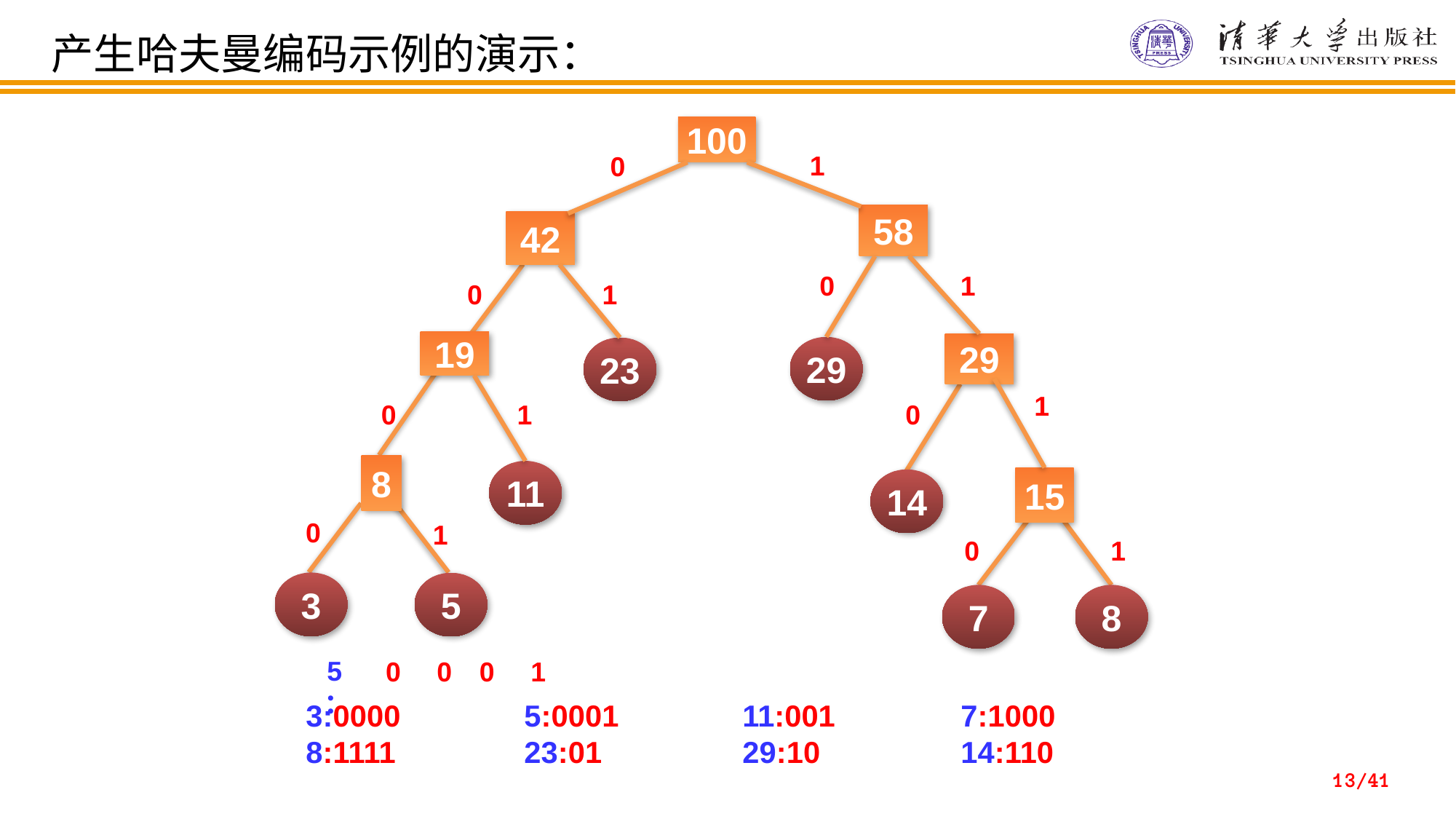

产生哈夫曼编码示例的演示：
100
1
0
58
42
0
1
0
1
19
29
29
23
1
0
1
0
8
11
15
14
0
1
0
1
3
5
7
8
5：
0
0
0
1
3:0000		5:0001		11:001		7:1000
8:1111		23:01      	29:10     	14:110